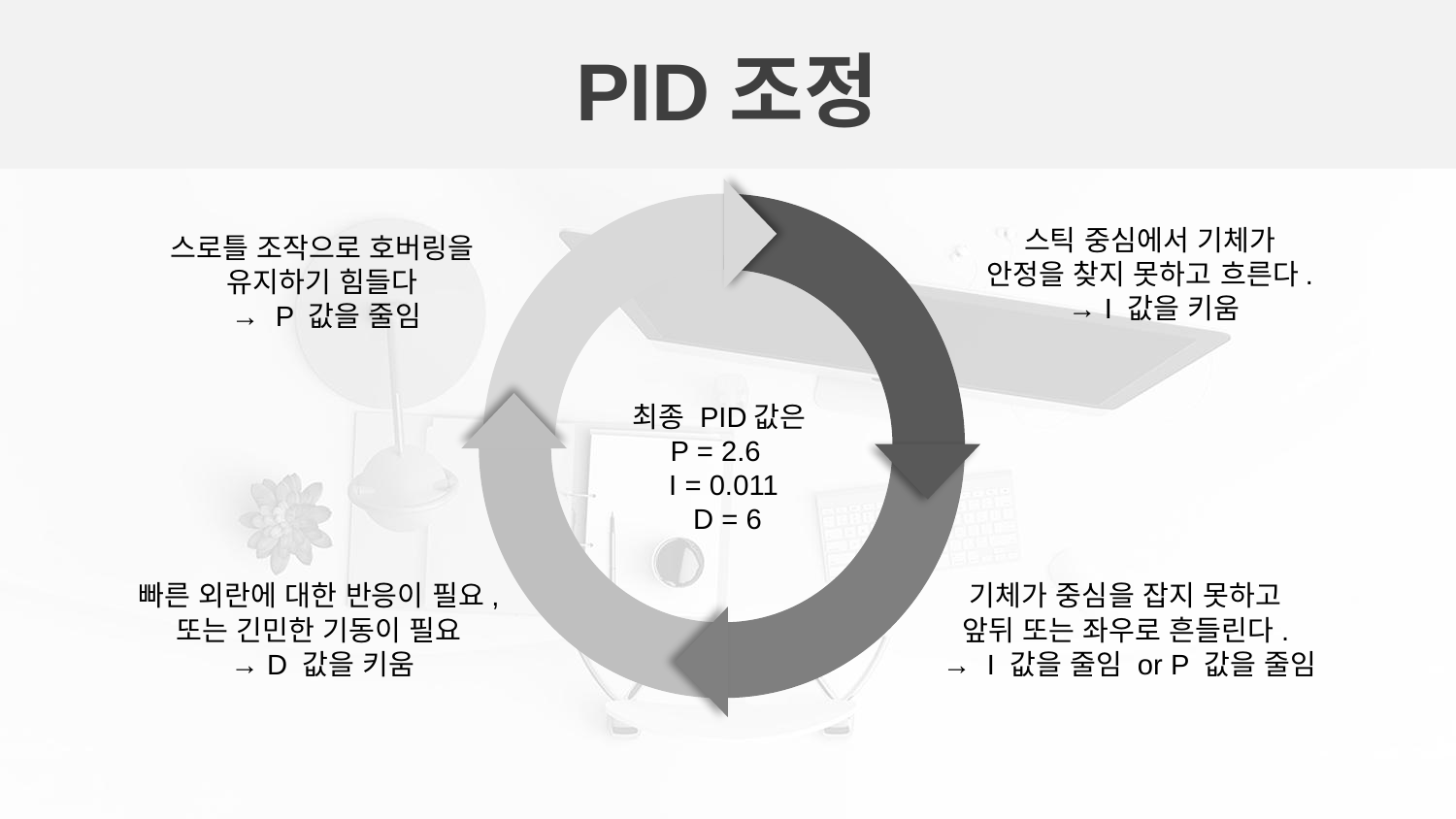

PID조정

스틱 중심에서 기체가
안정을 찾지 못하고 흐른다.
→ I 값을 키움
스로틀 조작으로 호버링을
유지하기 힘들다
→  P 값을 줄임
최종 PID값은
P = 2.6
I = 0.011
 D = 6

빠른 외란에 대한 반응이 필요,
또는 긴민한 기동이 필요
→ D 값을 키움
기체가 중심을 잡지 못하고
앞뒤 또는 좌우로 흔들린다.
→  I 값을 줄임 or P 값을 줄임